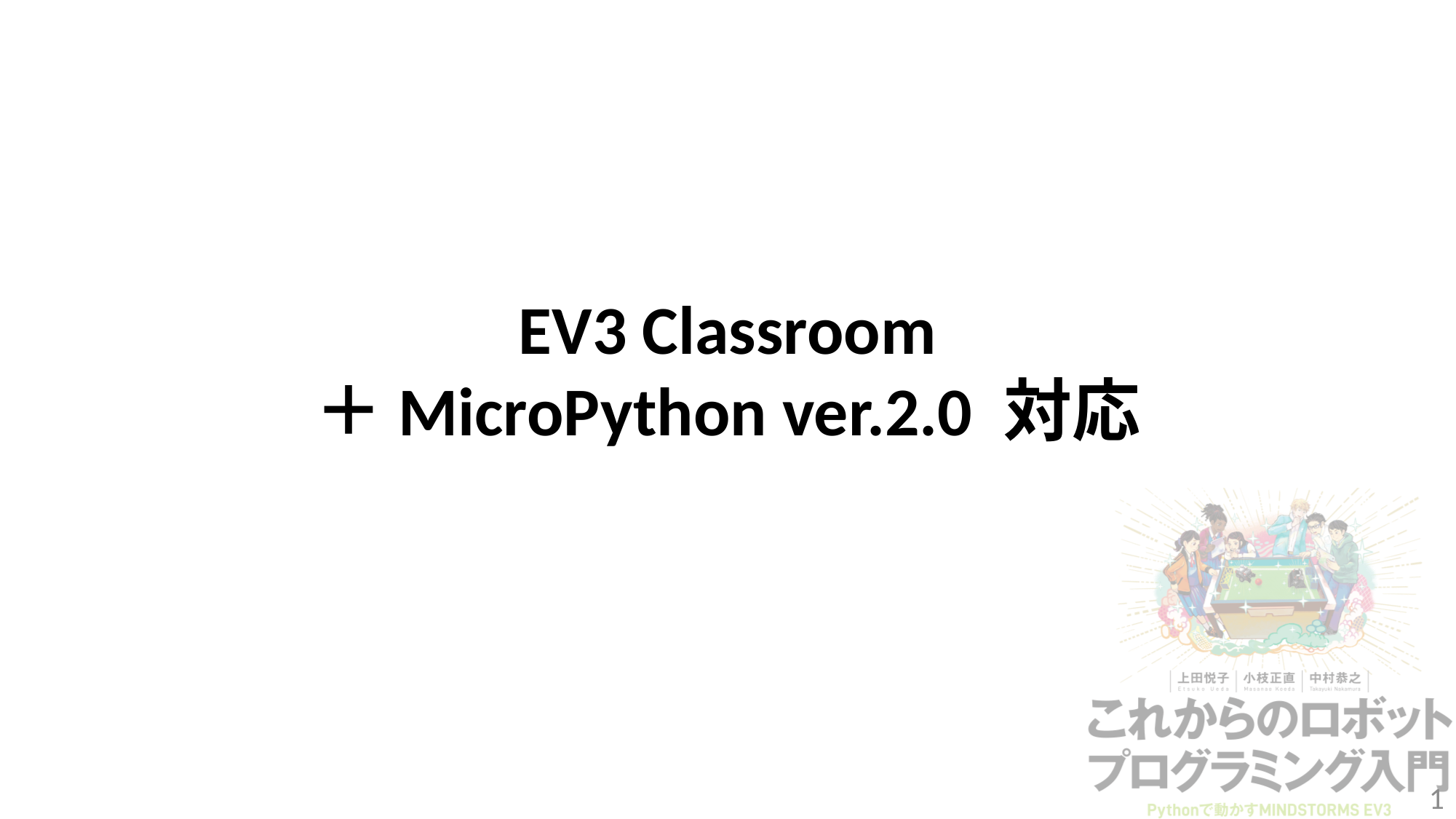

# EV3 Classroom ＋MicroPython ver.2.0 対応

1